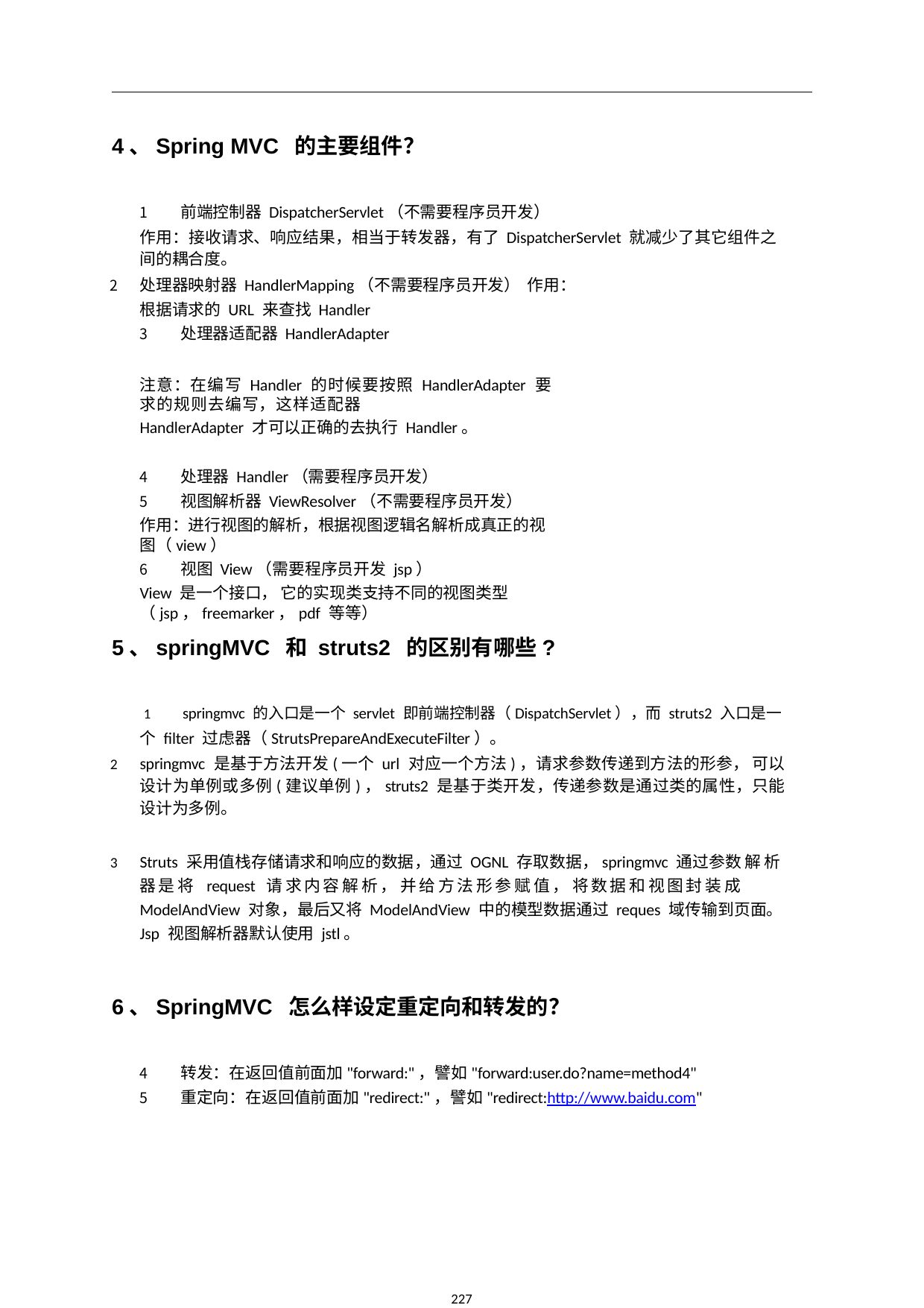

4、Spring MVC 的主要组件？

前端控制器 DispatcherServlet（不需要程序员开发）
作用：接收请求、响应结果，相当于转发器，有了 DispatcherServlet 就减少了其它组件之 间的耦合度。
处理器映射器 HandlerMapping（不需要程序员开发）  作用：根据请求的 URL 来查找 Handler
处理器适配器 HandlerAdapter

注意：在编写 Handler 的时候要按照 HandlerAdapter 要求的规则去编写，这样适配器
HandlerAdapter 才可以正确的去执行 Handler。

处理器 Handler（需要程序员开发）
视图解析器 ViewResolver（不需要程序员开发）
作用：进行视图的解析，根据视图逻辑名解析成真正的视图（view）
视图 View（需要程序员开发 jsp）
View 是一个接口， 它的实现类支持不同的视图类型（jsp，freemarker，pdf 等等）
5、springMVC 和 struts2 的区别有哪些?

springmvc 的入口是一个 servlet 即前端控制器（DispatchServlet），而 struts2 入口是一
个filter 过虑器（StrutsPrepareAndExecuteFilter）。
springmvc 是基于方法开发(一个 url 对应一个方法)，请求参数传递到方法的形参，  可以设计为单例或多例(建议单例)，struts2 是基于类开发，传递参数是通过类的属性，只能 设计为多例。

Struts 采用值栈存储请求和响应的数据，通过 OGNL 存取数据，springmvc 通过参数 解析器是将 request 请求内容解析， 并给方法形参赋值， 将数据和视图封装成 ModelAndView 对象，最后又将 ModelAndView 中的模型数据通过 reques 域传输到页面。 Jsp 视图解析器默认使用 jstl。

6、SpringMVC 怎么样设定重定向和转发的？

转发：在返回值前面加"forward:"，譬如"forward:user.do?name=method4"
重定向：在返回值前面加"redirect:"，譬如"redirect:http://www.baidu.com"
227